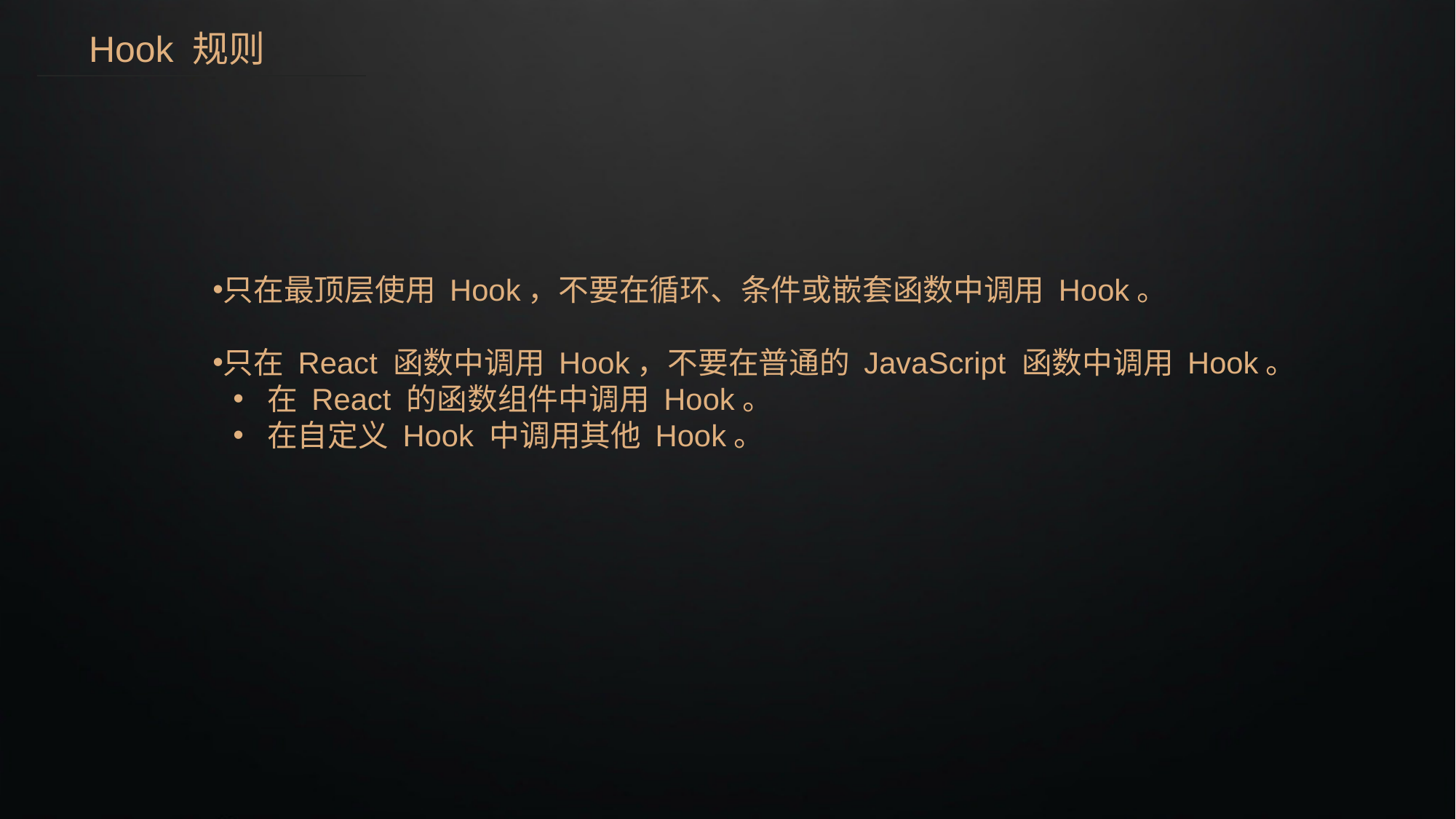

Hook 规则
只在最顶层使用 Hook，不要在循环、条件或嵌套函数中调用 Hook。
只在 React 函数中调用 Hook，不要在普通的 JavaScript 函数中调用 Hook。
在 React 的函数组件中调用 Hook。
在自定义 Hook 中调用其他 Hook。